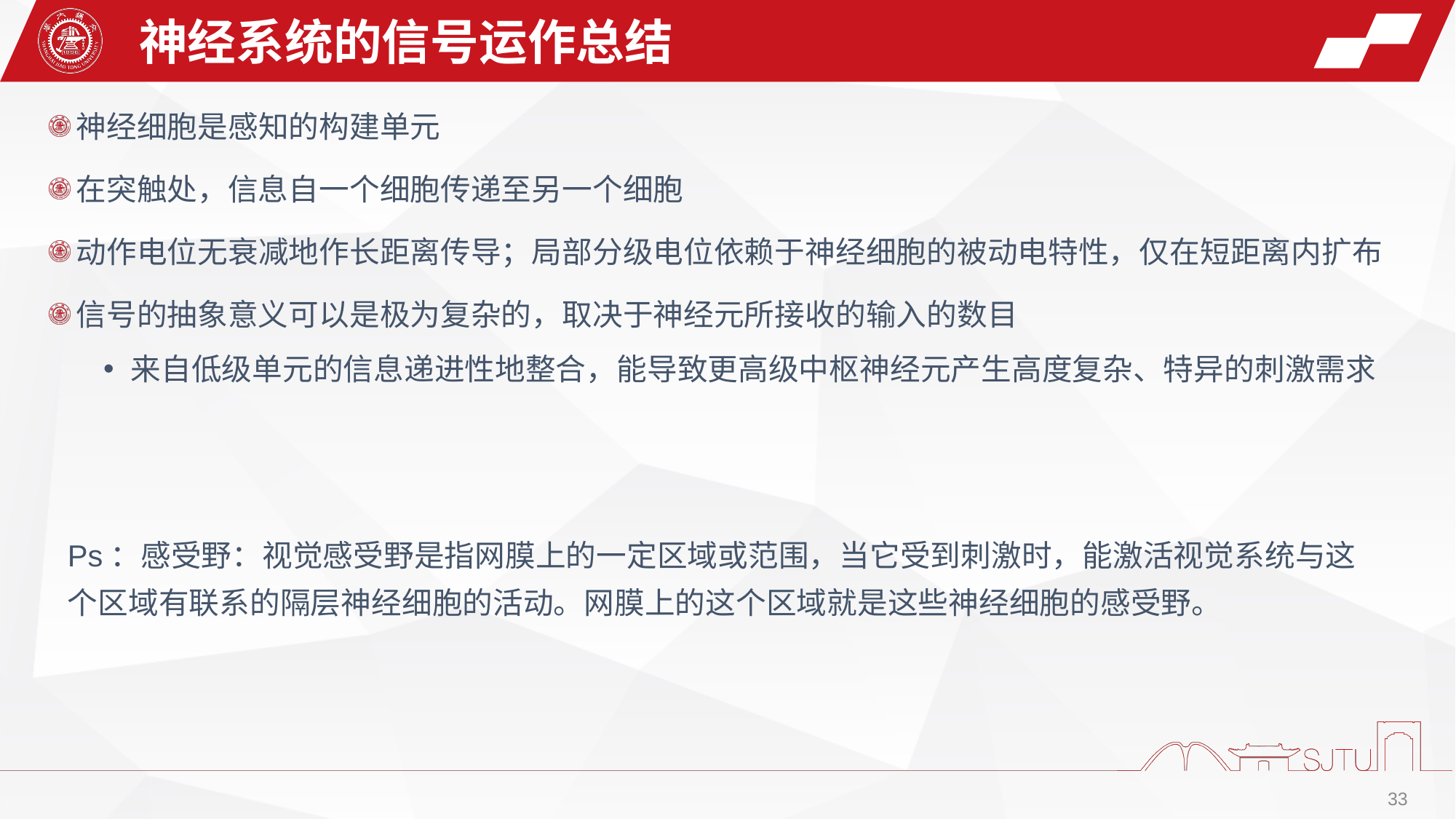

神经系统的信号运作总结
神经细胞是感知的构建单元
在突触处，信息自一个细胞传递至另一个细胞
动作电位无衰减地作长距离传导；局部分级电位依赖于神经细胞的被动电特性，仅在短距离内扩布
信号的抽象意义可以是极为复杂的，取决于神经元所接收的输入的数目
来自低级单元的信息递进性地整合，能导致更高级中枢神经元产生高度复杂、特异的刺激需求
Ps：感受野：视觉感受野是指网膜上的一定区域或范围，当它受到刺激时，能激活视觉系统与这个区域有联系的隔层神经细胞的活动。网膜上的这个区域就是这些神经细胞的感受野。

33